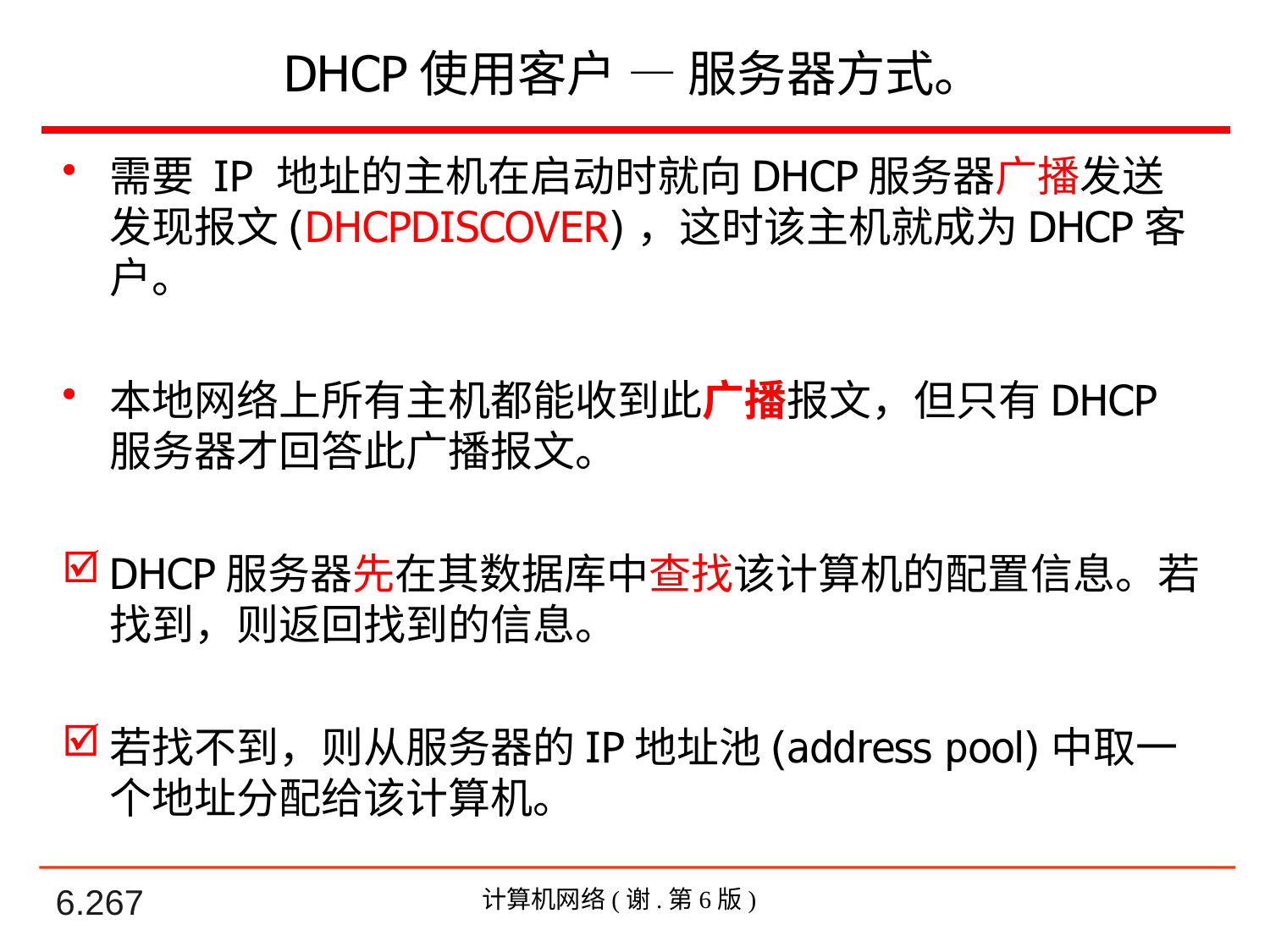

# DHCP使用客户 — 服务器方式。
需要 IP 地址的主机在启动时就向DHCP服务器广播发送发现报文(DHCPDISCOVER)，这时该主机就成为DHCP客户。

本地网络上所有主机都能收到此广播报文，但只有DHCP服务器才回答此广播报文。

DHCP服务器先在其数据库中查找该计算机的配置信息。若找到，则返回找到的信息。

若找不到，则从服务器的IP地址池(address pool)中取一个地址分配给该计算机。